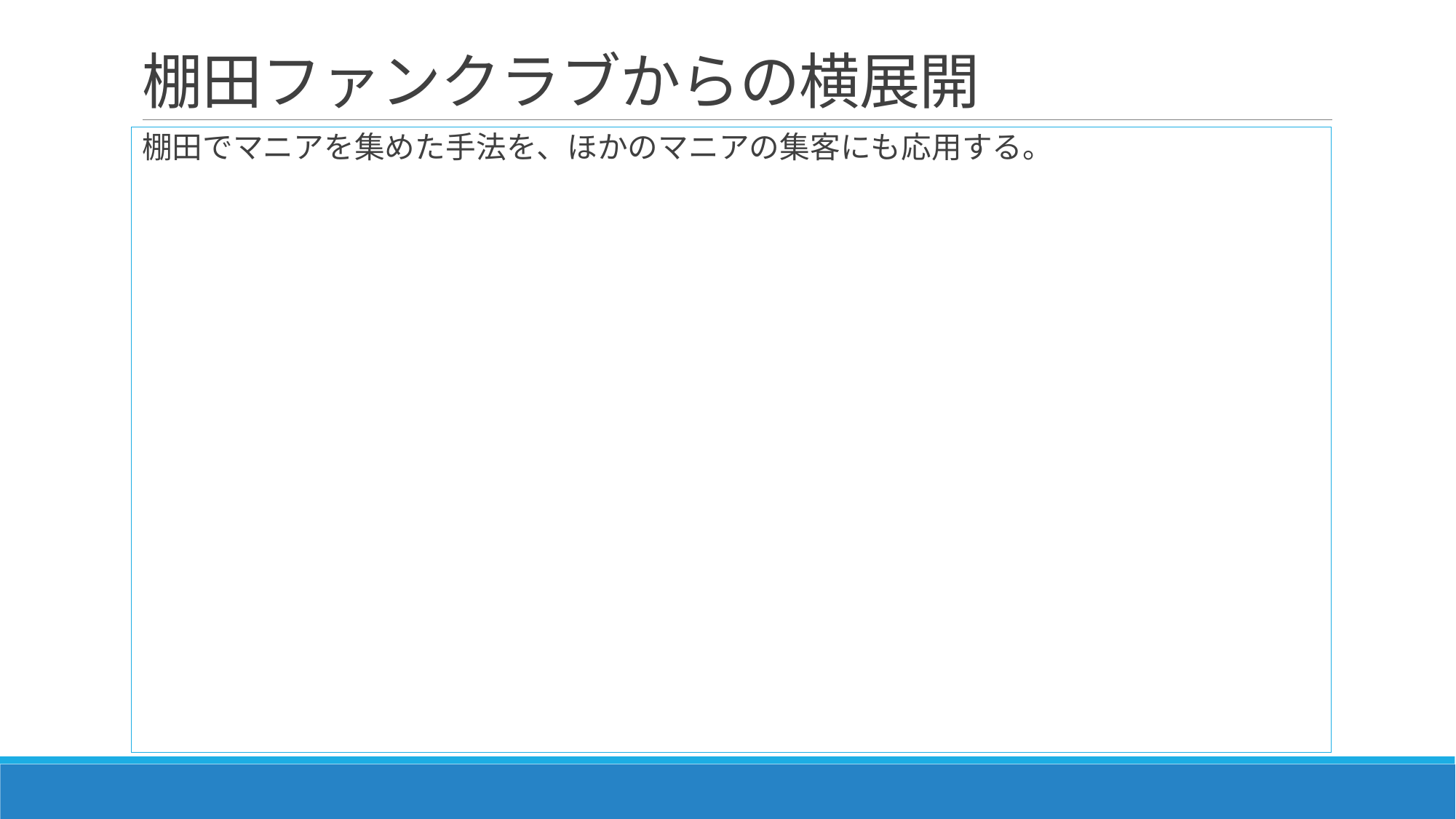

# 棚田ファンクラブからの横展開
棚田でマニアを集めた手法を、ほかのマニアの集客にも応用する。